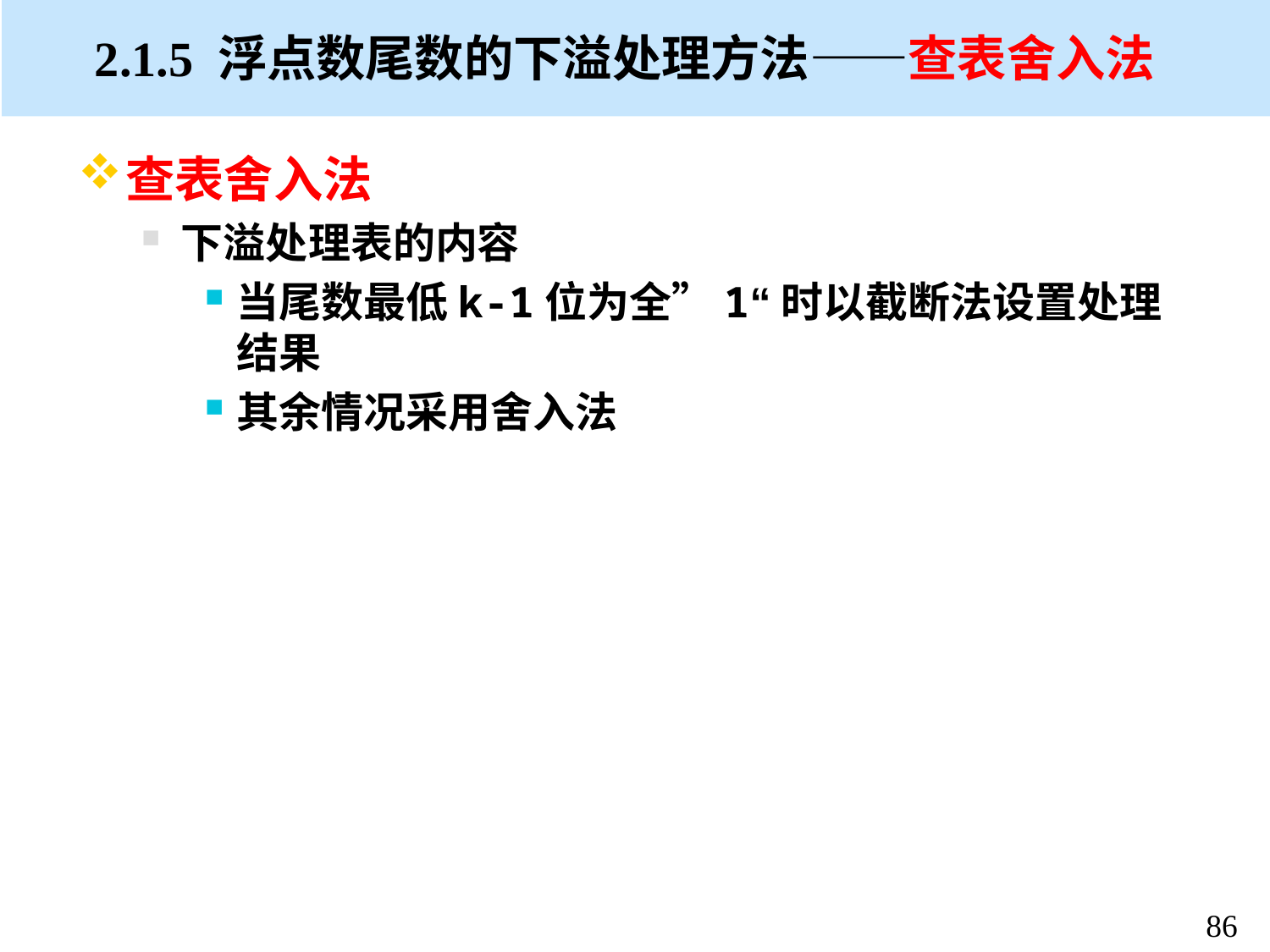

# 2.1.5 浮点数尾数的下溢处理方法——查表舍入法
查表舍入法
下溢处理表的内容
当尾数最低k-1位为全”1“时以截断法设置处理结果
其余情况采用舍入法